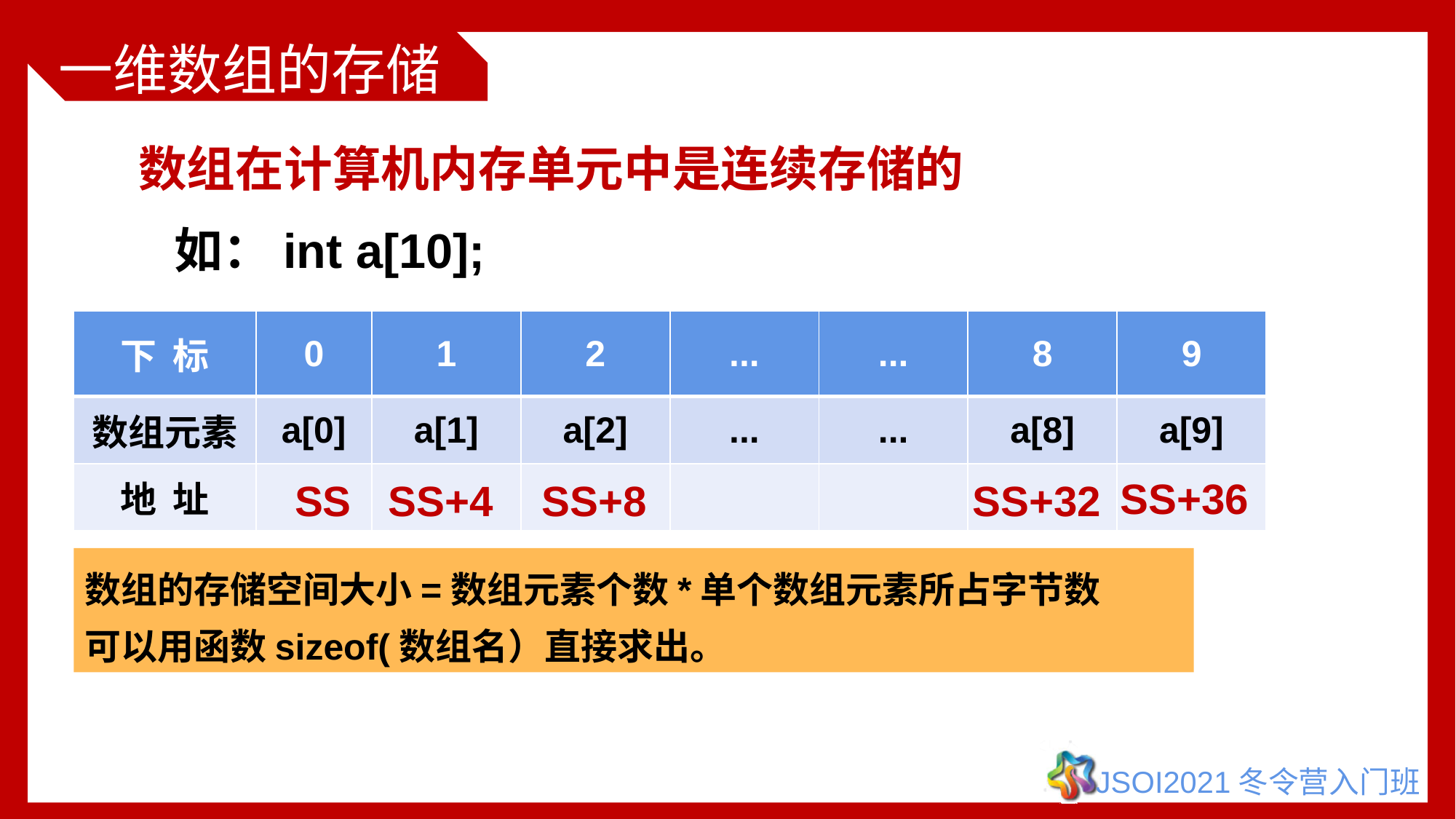

# 一维数组的存储
    数组在计算机内存单元中是连续存储的
如：int a[10];
| 下 标 | 0 | 1 | 2 | ... | ... | 8 | 9 |
| --- | --- | --- | --- | --- | --- | --- | --- |
| 数组元素 | a[0] | a[1] | a[2] | ... | ... | a[8] | a[9] |
| 地 址 |  |  |  |  |  |  |  |
SS+36
SS
SS+4
SS+8
SS+32
数组的存储空间大小=数组元素个数*单个数组元素所占字节数
可以用函数sizeof(数组名）直接求出。